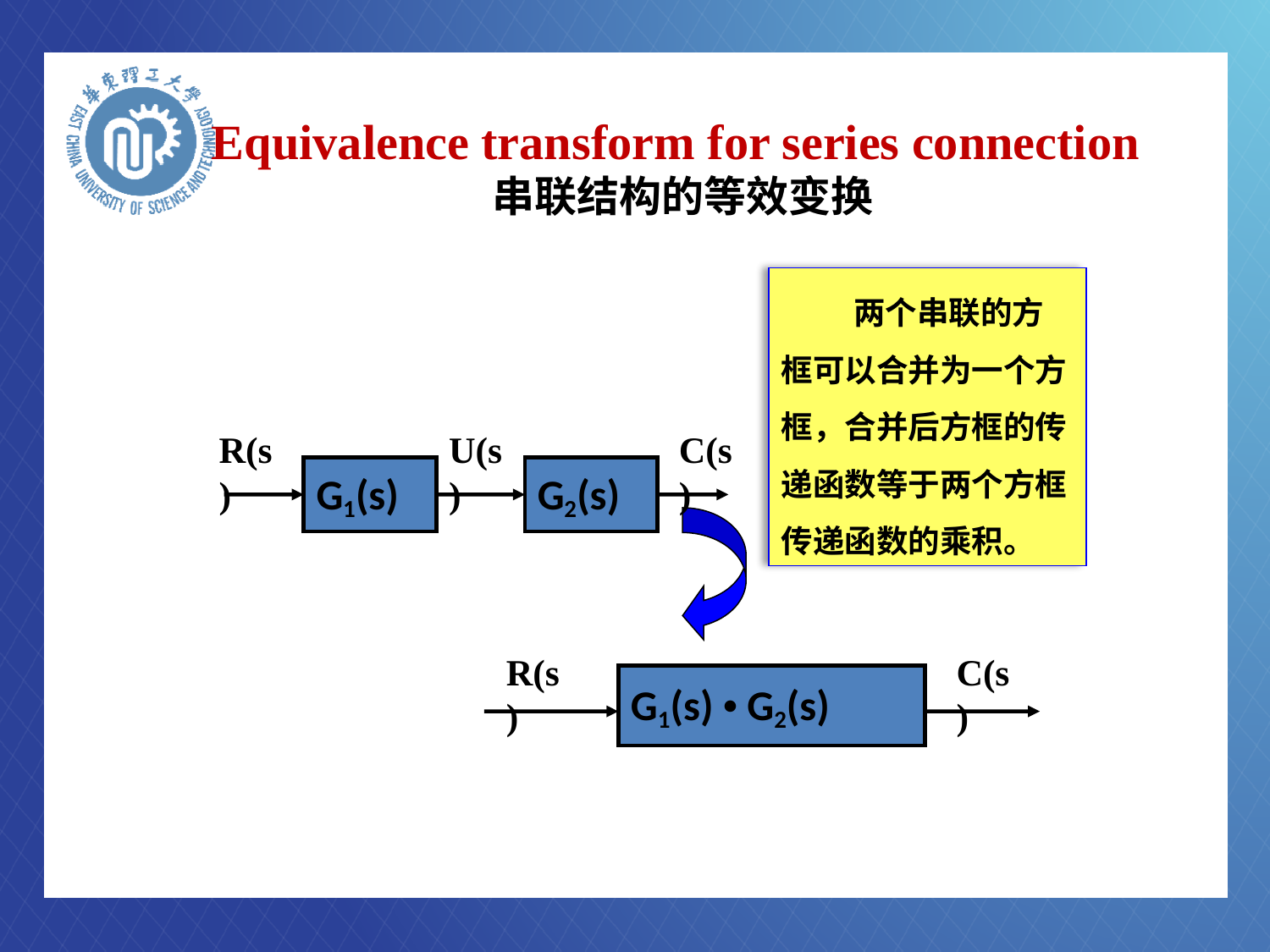

# Equivalence transform for series connection 串联结构的等效变换
         两个串联的方框可以合并为一个方框，合并后方框的传递函数等于两个方框传递函数的乘积。
R(s)
U(s)
C(s)
G1(s)
G2(s)

R(s)
C(s)
G1(s) • G2(s)